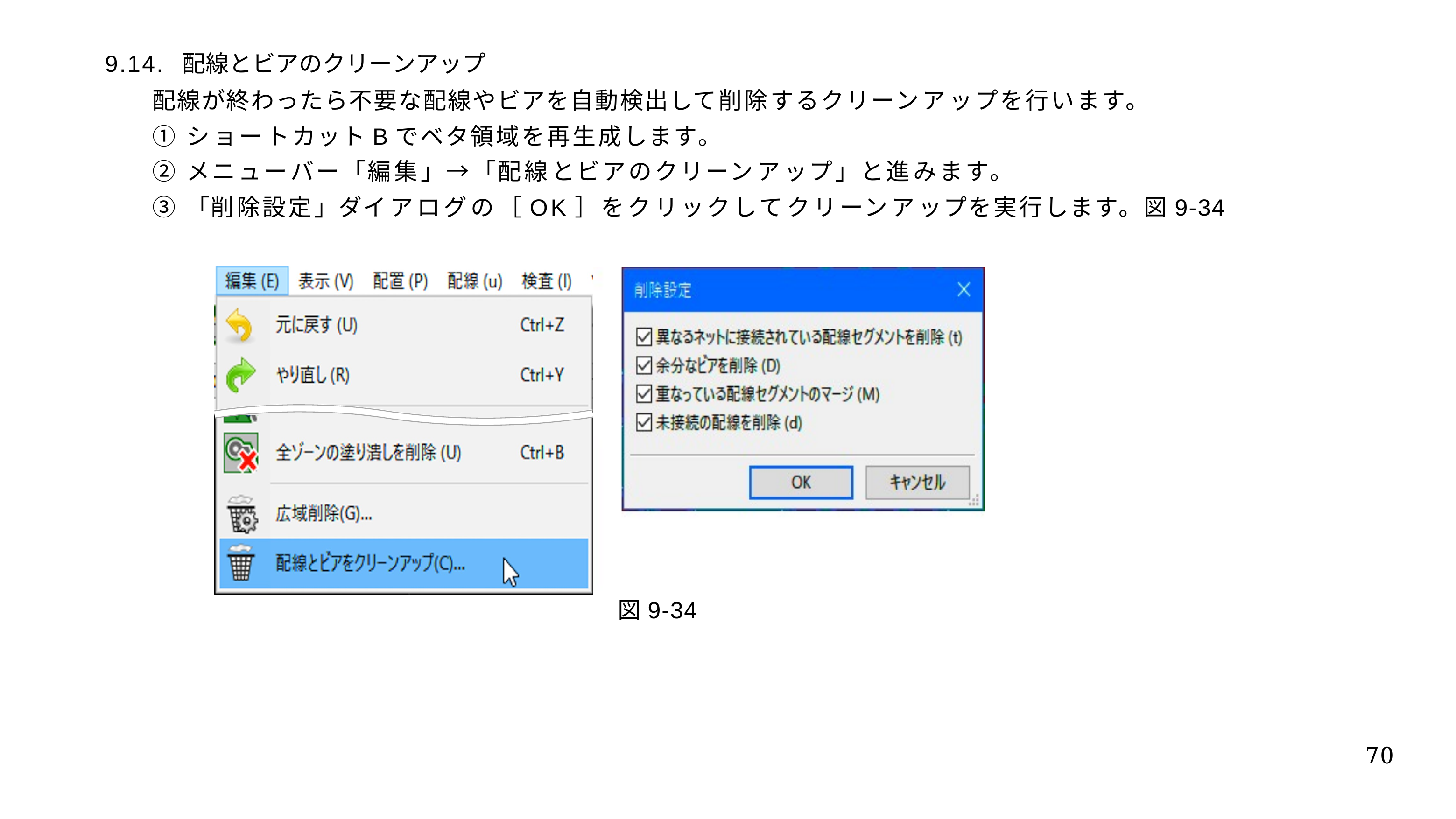

9.14. 配線とビアのクリーンアップ
配線が終わったら不要な配線やビアを自動検出して削除するクリーンアップを行います。
① ショートカットBでベタ領域を再生成します。
② メニューバー「編集」→「配線とビアのクリーンアップ」と進みます。
③ 「削除設定」ダイアログの［OK］をクリックしてクリーンアップを実行します。図9-34

図9-34
70
38